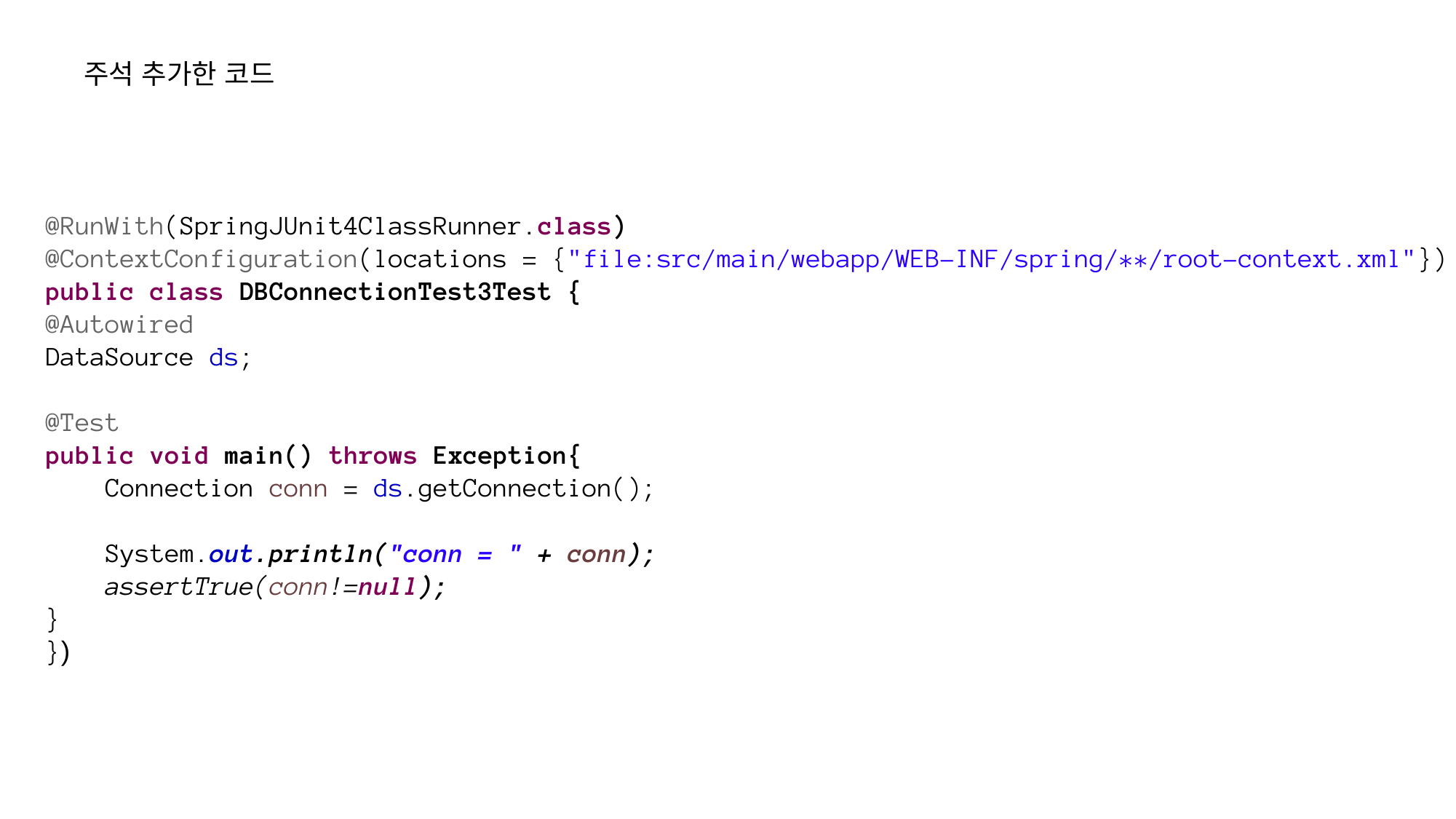

주석 추가한 코드
@RunWith(SpringJUnit4ClassRunner.class)
@ContextConfiguration(locations = {"file:src/main/webapp/WEB-INF/spring/**/root-context.xml"})
public class DBConnectionTest3Test {
@Autowired
DataSource ds;

@Test
public void main() throws Exception{
    Connection conn = ds.getConnection();

    System.out.println("conn = " + conn);
    assertTrue(conn!=null);
}
})